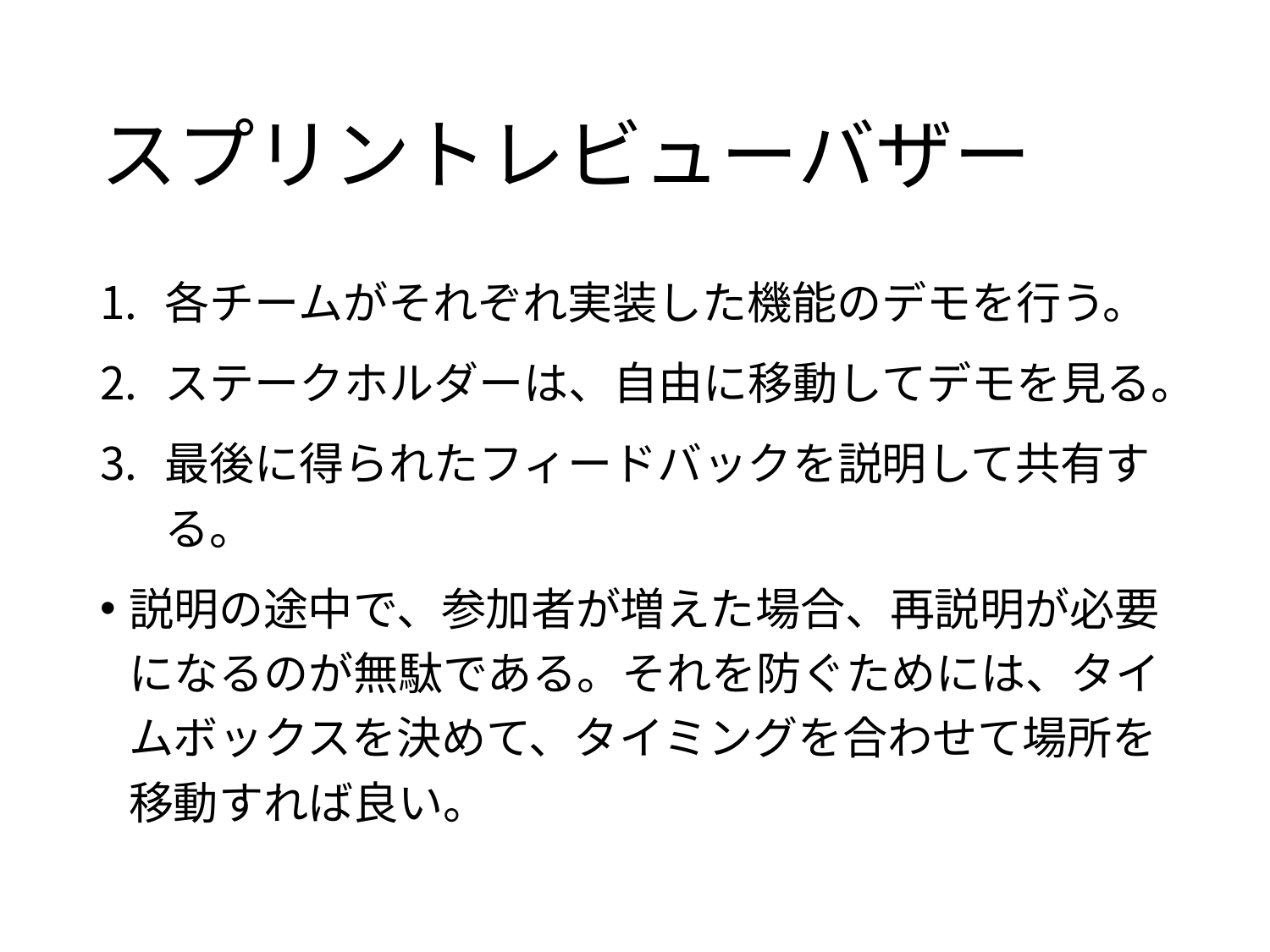

# スプリントレビューバザー
各チームがそれぞれ実装した機能のデモを行う。
ステークホルダーは、自由に移動してデモを見る。
最後に得られたフィードバックを説明して共有する。
説明の途中で、参加者が増えた場合、再説明が必要になるのが無駄である。それを防ぐためには、タイムボックスを決めて、タイミングを合わせて場所を移動すれば良い。